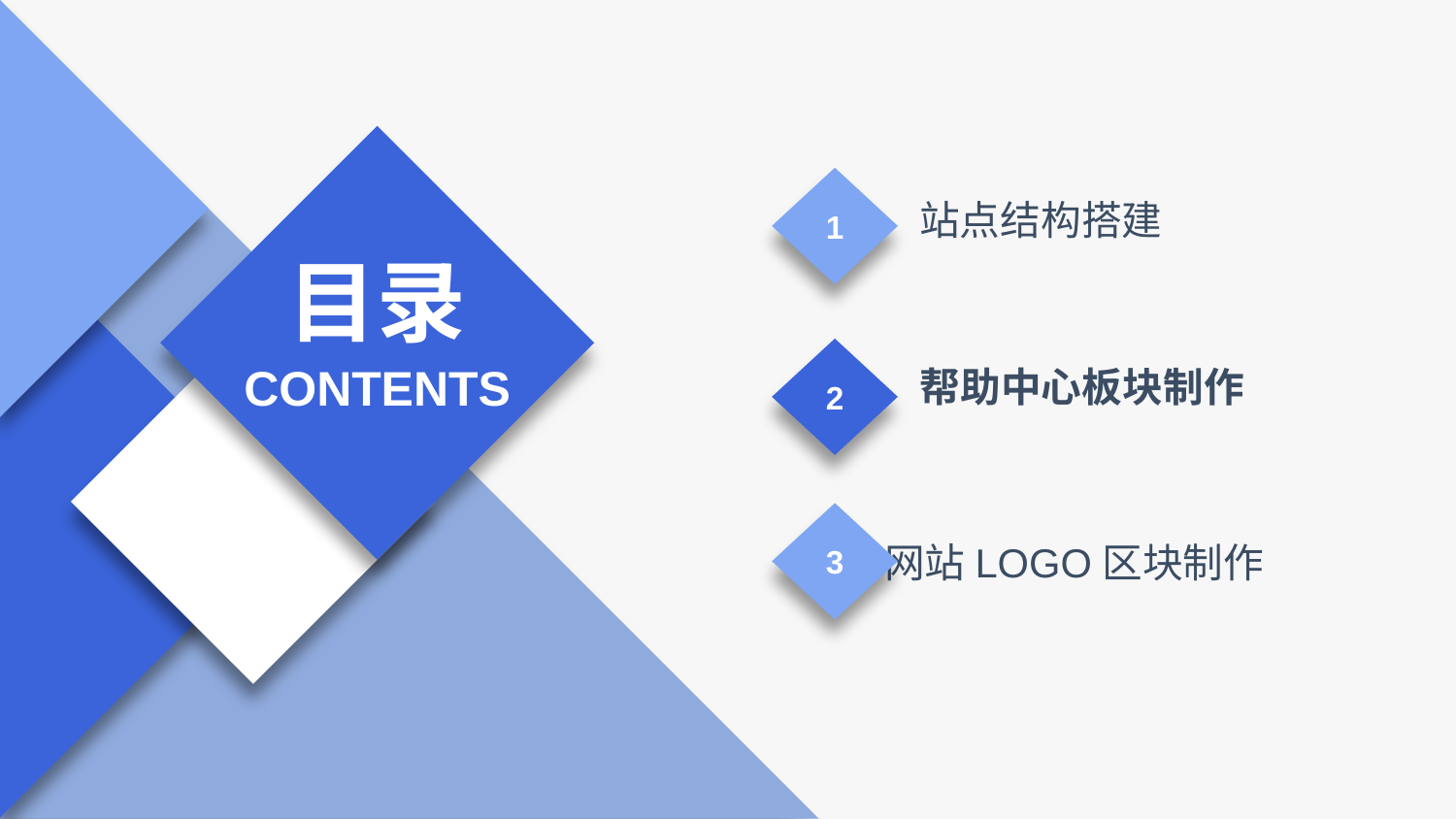

1
站点结构搭建

目录

2
CONTENTS
帮助中心板块制作

3
网站LOGO区块制作